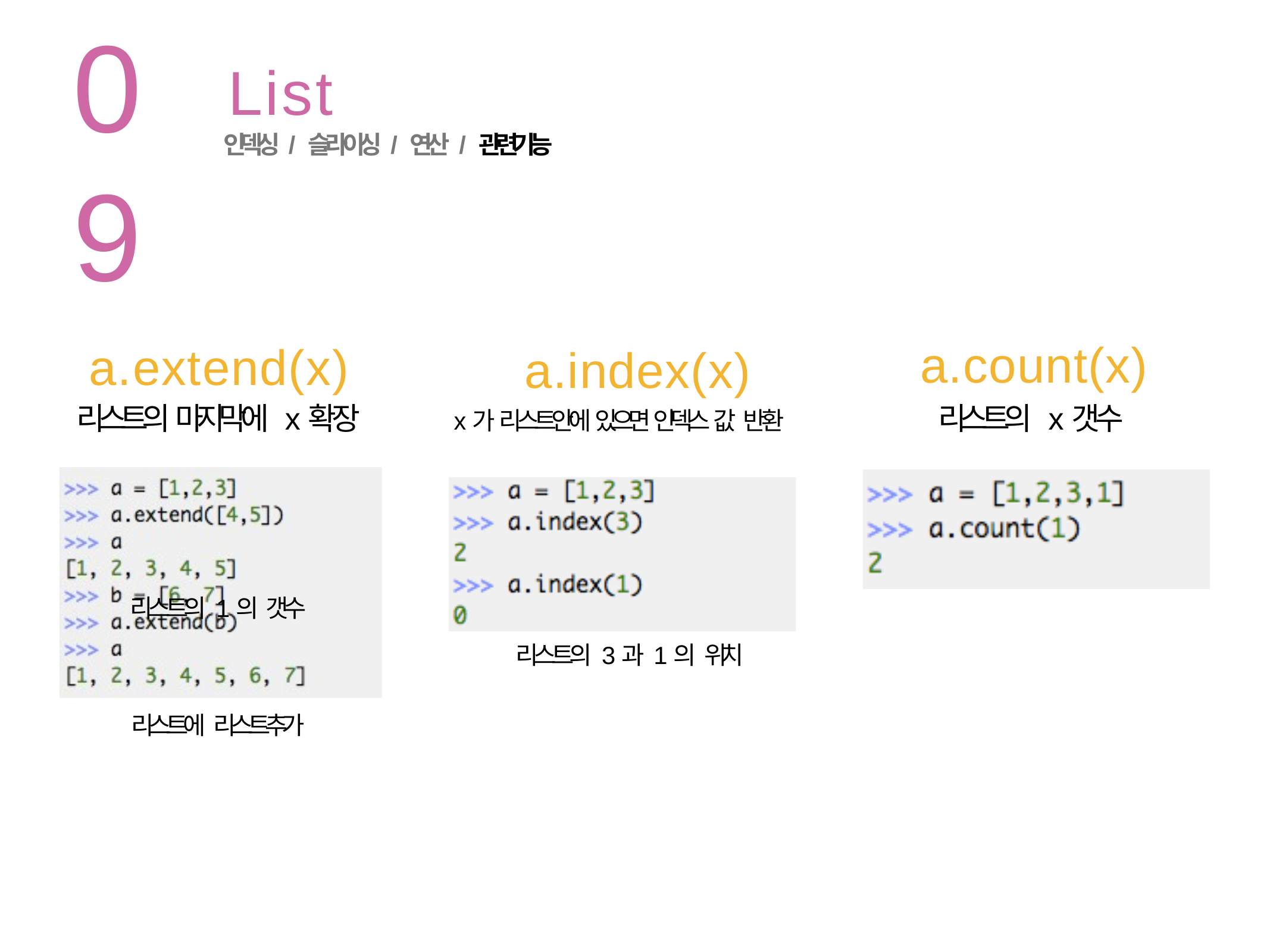

09
# List
인덱싱  / 슬라이싱  / 연산  / 관련기능
a.count(x)
리스트의 x갯수
a.extend(x)
리스트의  마지막에 x확장
a.index(x)
x가 리스트안에  있으면  인덱스  값 반환

리스트의  1의 갯수
리스트의  3과 1의  위치

리스트에 리스트추가